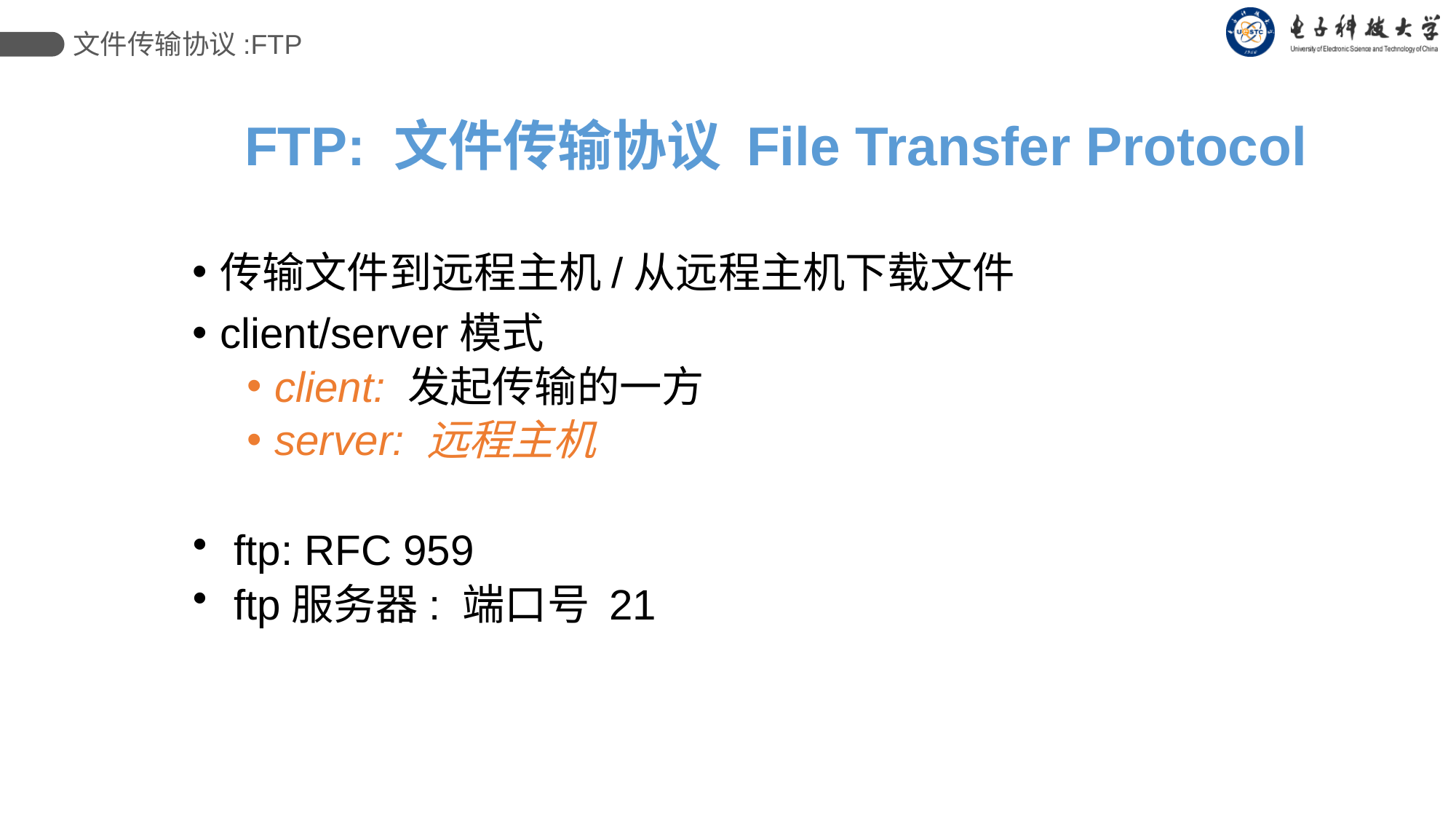

文件传输协议:FTP
 FTP: 文件传输协议 File Transfer Protocol
传输文件到远程主机/从远程主机下载文件
client/server模式
client: 发起传输的一方
server: 远程主机
ftp: RFC 959
ftp服务器: 端口号 21